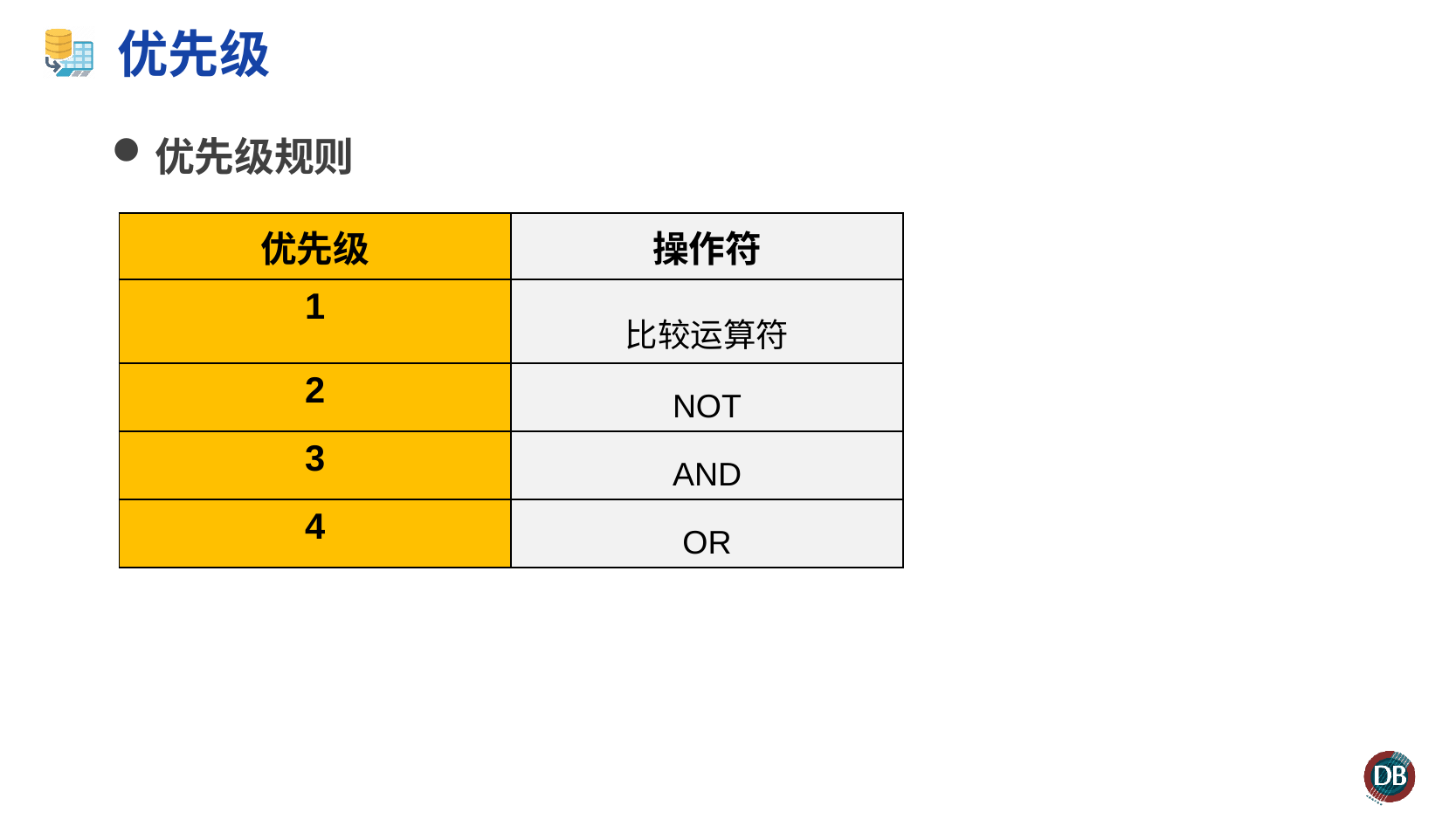

# 优先级
优先级规则
| 优先级 | 操作符 |
| --- | --- |
| 1 | 比较运算符 |
| 2 | NOT |
| 3 | AND |
| 4 | OR |